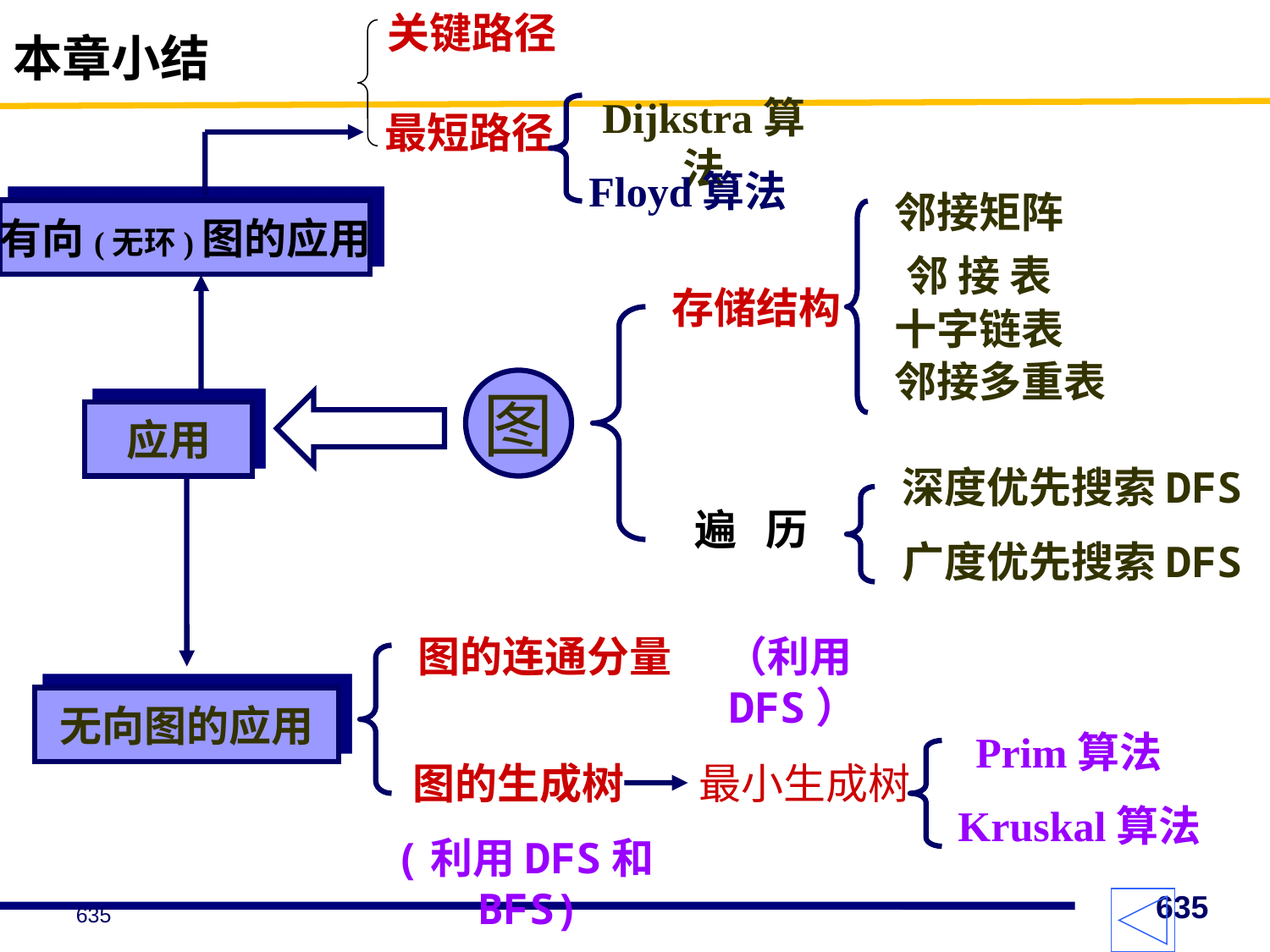

关键路径

# 本章小结
Dijkstra算法

Floyd算法
最短路径

邻接矩阵

邻 接 表
十字链表
邻接多重表
有向(无环)图的应用

存储结构

图

应用
深度优先搜索DFS

广度优先搜索DFS

无向图的应用
遍   历
图的连通分量

图的生成树
（利用DFS）
Prim算法

Kruskal算法
最小生成树

(利用DFS和BFS)
635
635